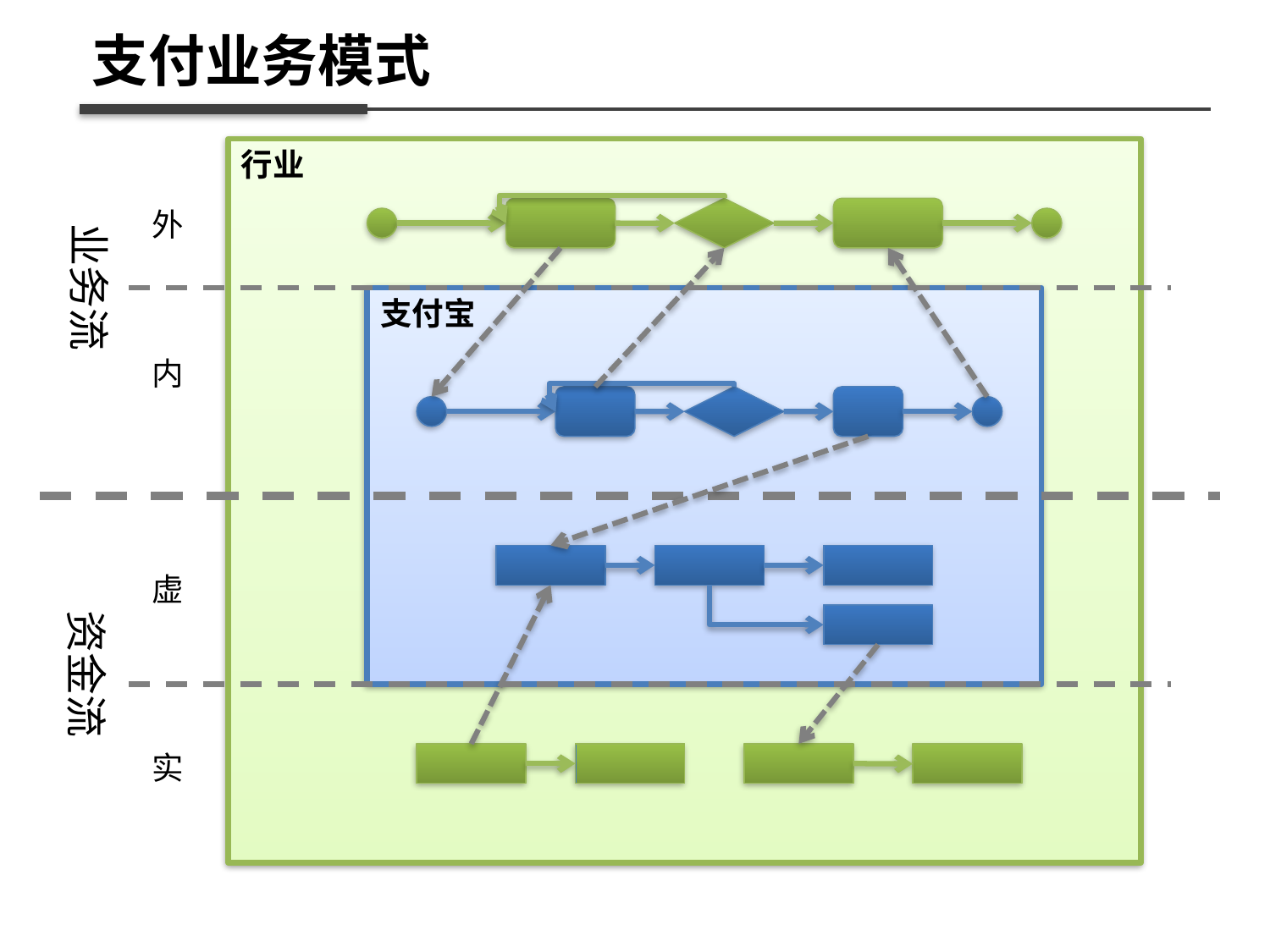

支付业务模式

行业
业务流
外

支付宝
内

资金流

虚

实